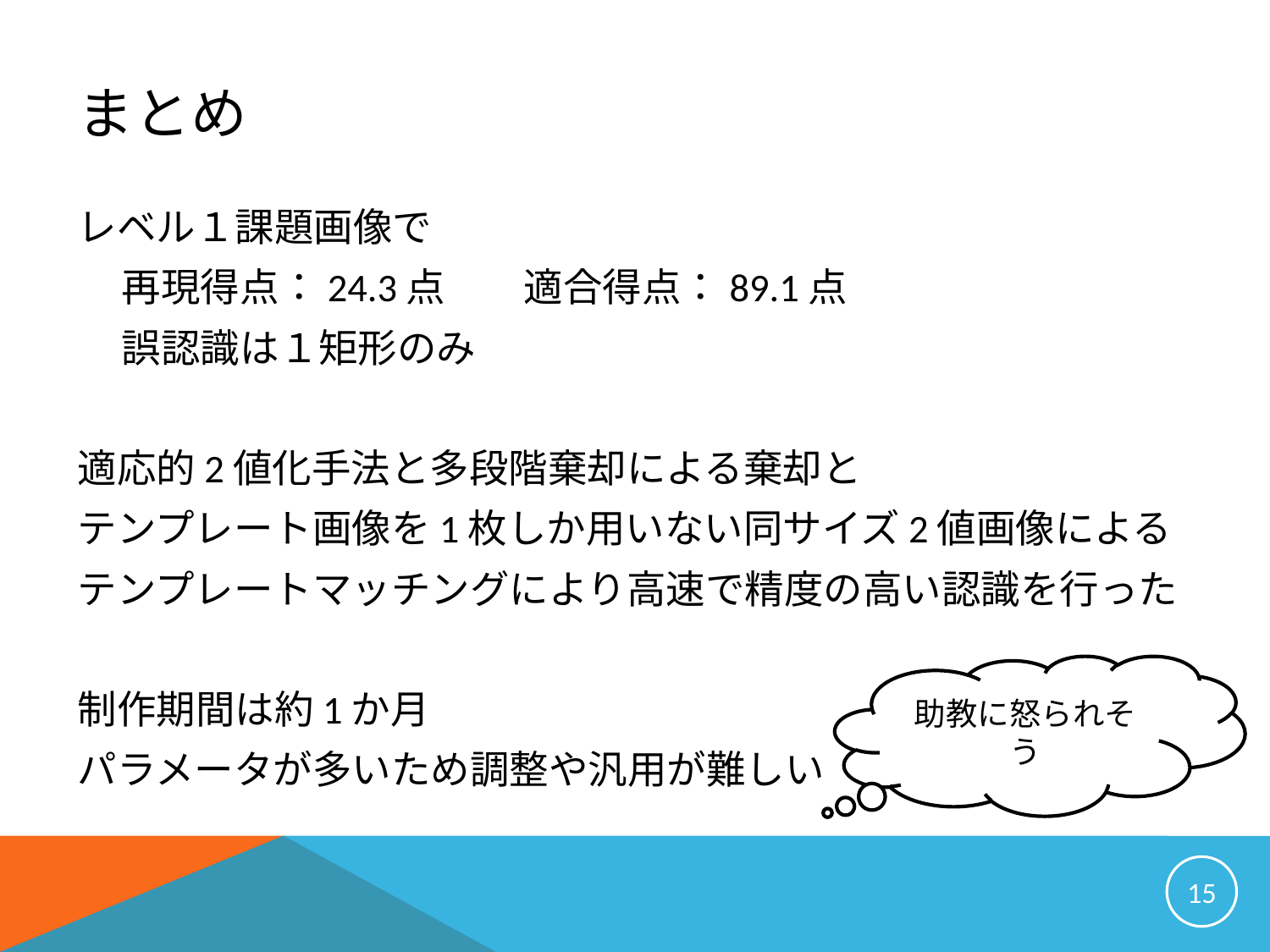

# まとめ
レベル１課題画像で
	再現得点：24.3点　　適合得点：89.1点
	誤認識は１矩形のみ

適応的2値化手法と多段階棄却による棄却と
テンプレート画像を1枚しか用いない同サイズ2値画像による
テンプレートマッチングにより高速で精度の高い認識を行った

制作期間は約1か月
パラメータが多いため調整や汎用が難しい
助教に怒られそう
15